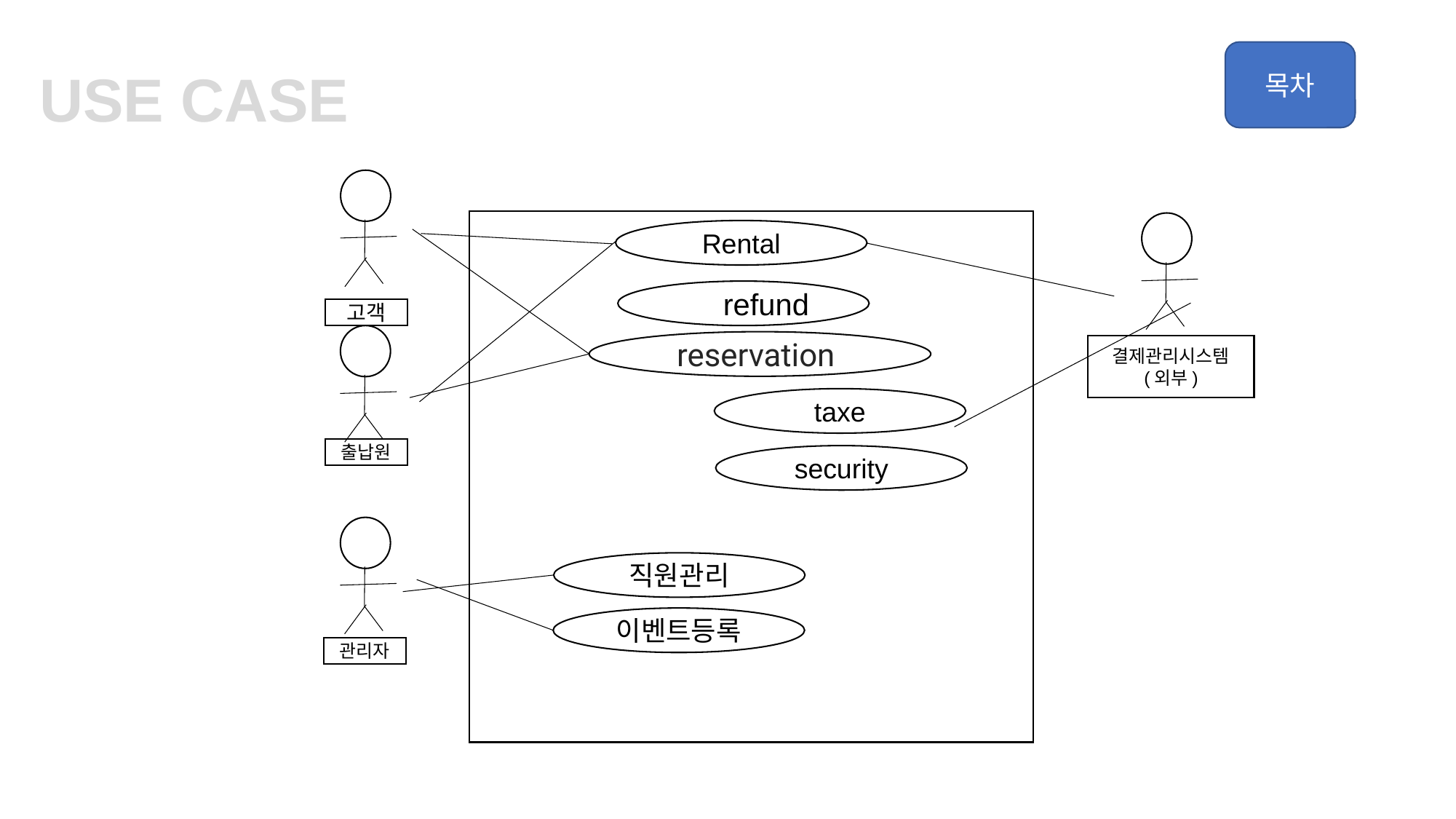

Use case

Rental
refund
고객

reservation
결제관리시스템
(외부)
taxe
출납원
security

직원관리
이벤트등록
관리자